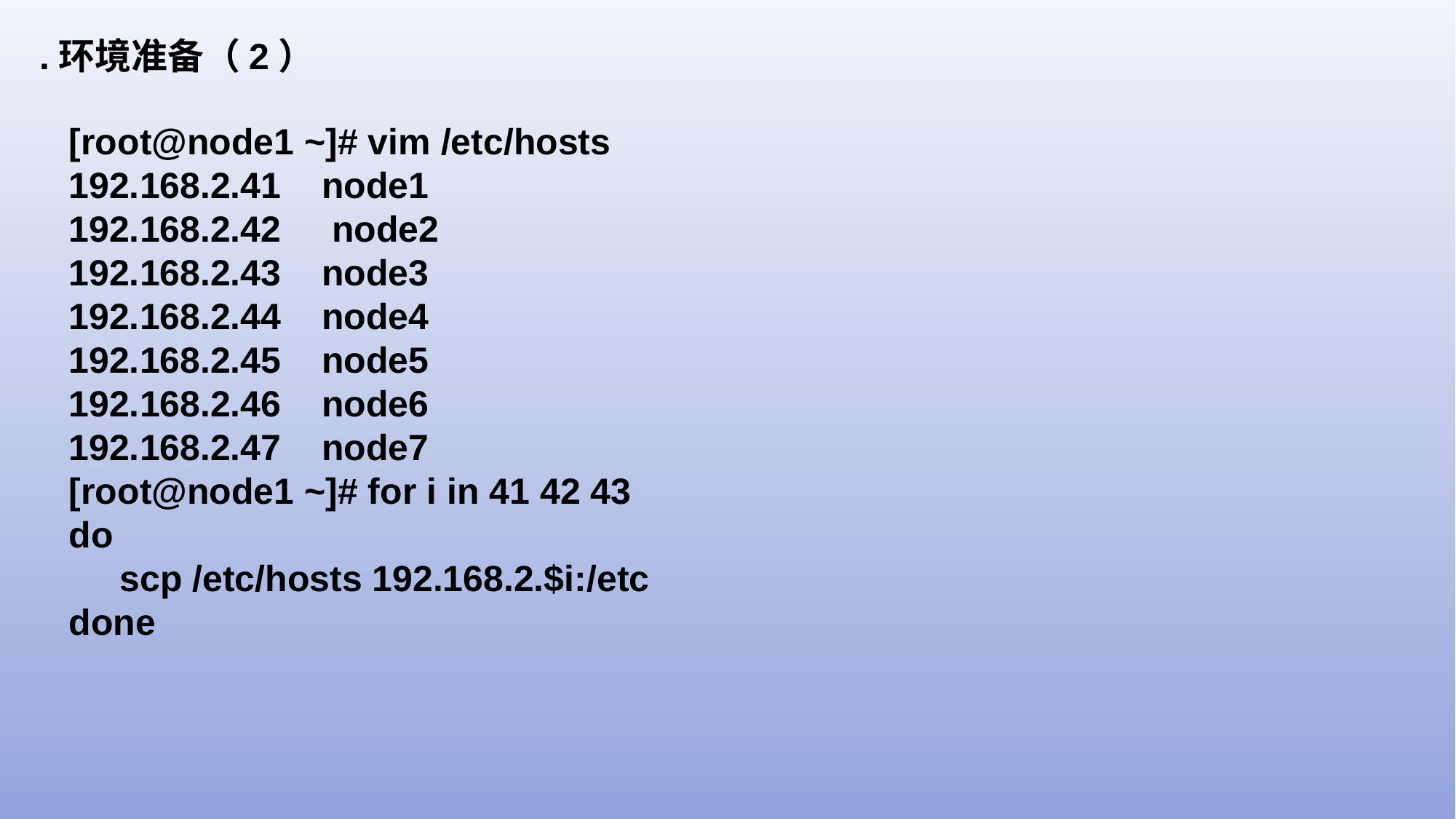

.环境准备（2）
[root@node1 ~]# vim /etc/hosts
192.168.2.41    node1
192.168.2.42     node2
192.168.2.43    node3
192.168.2.44    node4
192.168.2.45    node5
192.168.2.46    node6
192.168.2.47    node7
[root@node1 ~]# for i in 41 42 43
do
     scp /etc/hosts 192.168.2.$i:/etc
done